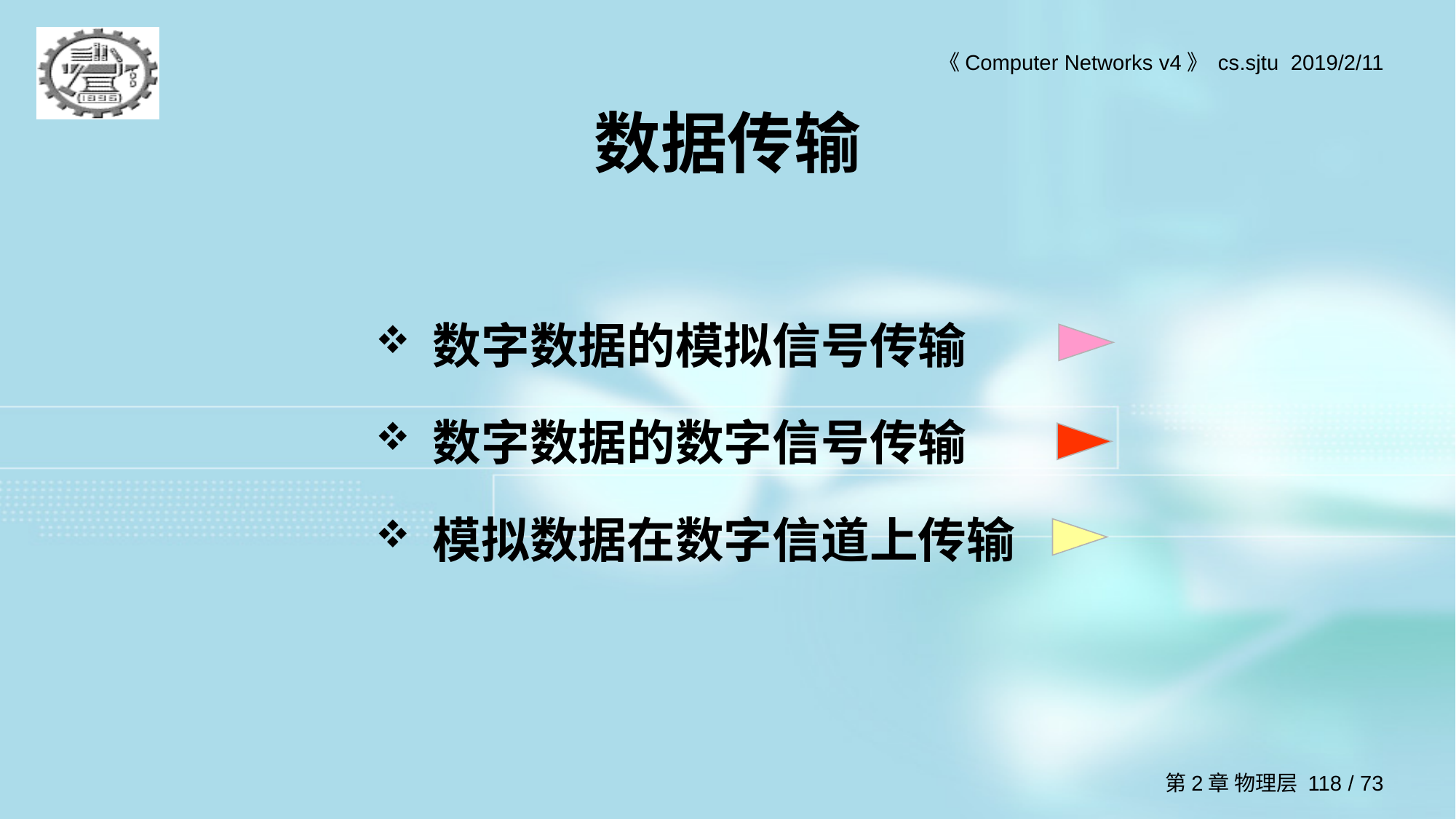

# 数据传输
数字数据的模拟信号传输
数字数据的数字信号传输
模拟数据在数字信道上传输